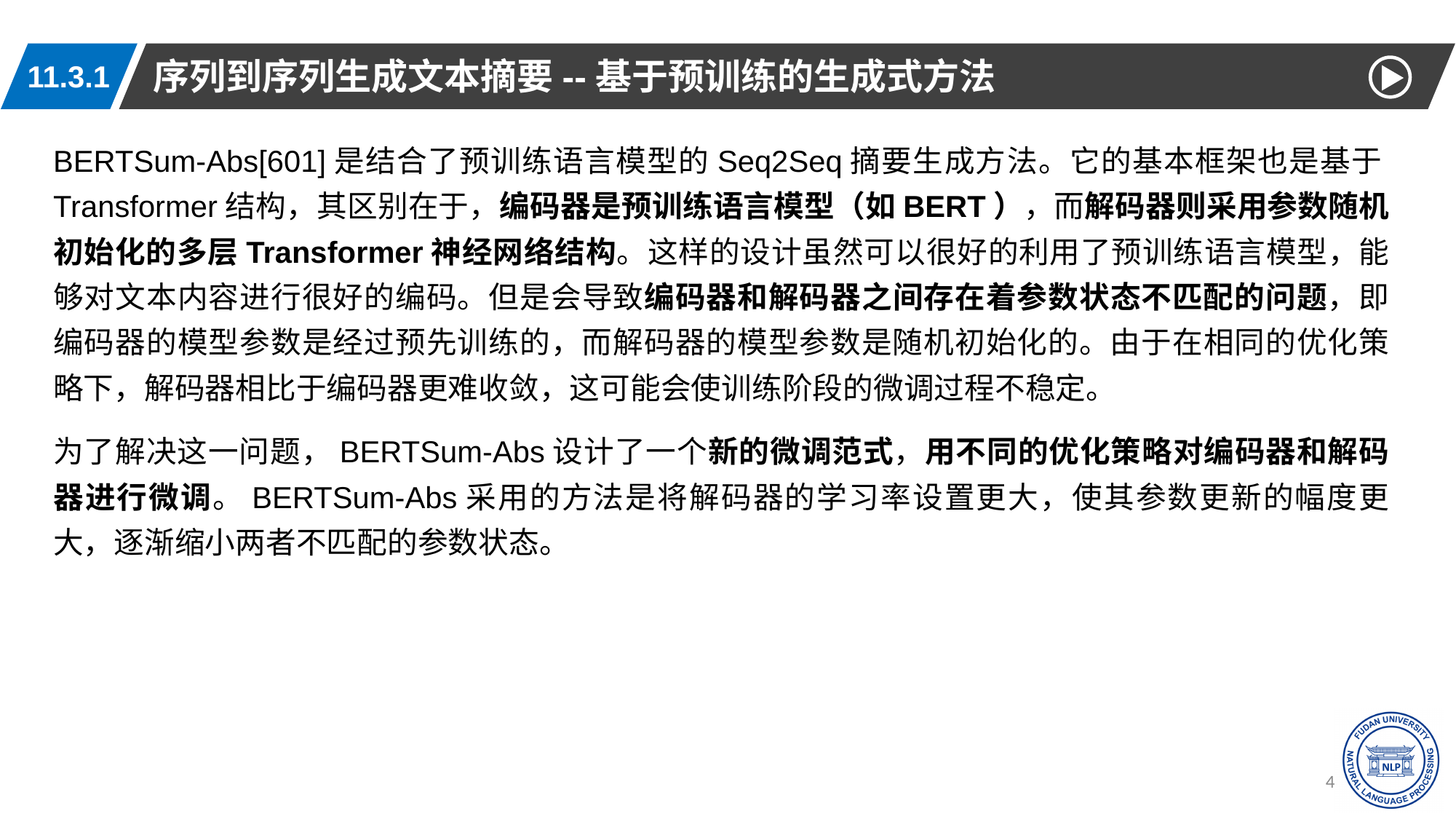

序列到序列生成文本摘要--基于预训练的生成式方法
11.3.1

BERTSum-Abs[601]是结合了预训练语言模型的Seq2Seq摘要生成方法。它的基本框架也是基于Transformer结构，其区别在于，编码器是预训练语言模型（如BERT），而解码器则采用参数随机初始化的多层Transformer神经网络结构。这样的设计虽然可以很好的利用了预训练语言模型，能够对文本内容进行很好的编码。但是会导致编码器和解码器之间存在着参数状态不匹配的问题，即编码器的模型参数是经过预先训练的，而解码器的模型参数是随机初始化的。由于在相同的优化策略下，解码器相比于编码器更难收敛，这可能会使训练阶段的微调过程不稳定。
为了解决这一问题，BERTSum-Abs设计了一个新的微调范式，用不同的优化策略对编码器和解码器进行微调。BERTSum-Abs采用的方法是将解码器的学习率设置更大，使其参数更新的幅度更大，逐渐缩小两者不匹配的参数状态。
40